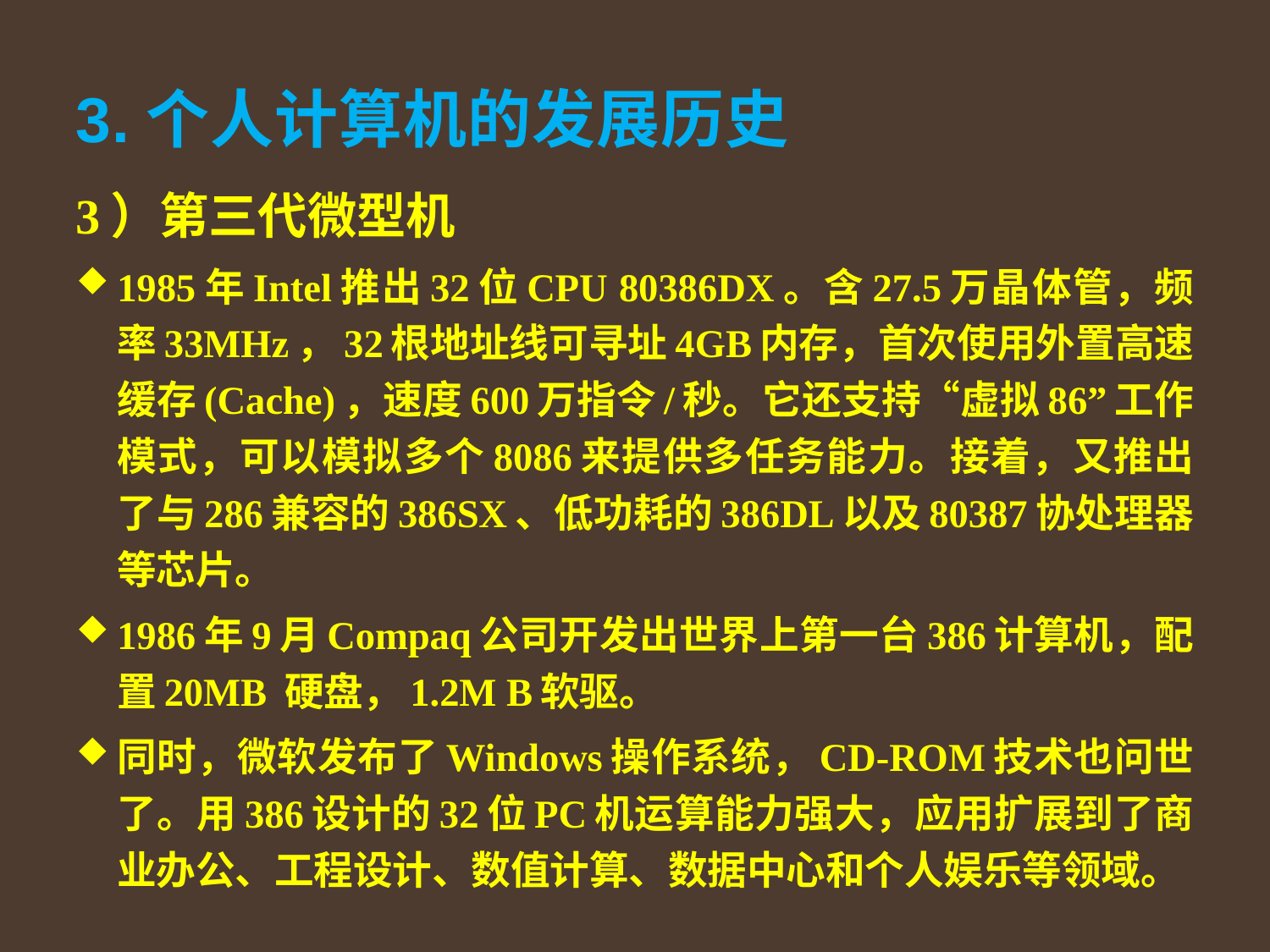

# 3.个人计算机的发展历史
3）第三代微型机
1985年Intel推出32位CPU 80386DX。含27.5万晶体管，频率33MHz，32根地址线可寻址4GB内存，首次使用外置高速缓存(Cache)，速度600万指令/秒。它还支持“虚拟86”工作模式，可以模拟多个8086来提供多任务能力。接着，又推出了与286兼容的386SX、低功耗的386DL以及80387协处理器等芯片。
1986年9月Compaq公司开发出世界上第一台386计算机，配置20MB 硬盘，1.2M B软驱。
同时，微软发布了Windows操作系统，CD-ROM技术也问世了。用386设计的32位PC机运算能力强大，应用扩展到了商业办公、工程设计、数值计算、数据中心和个人娱乐等领域。